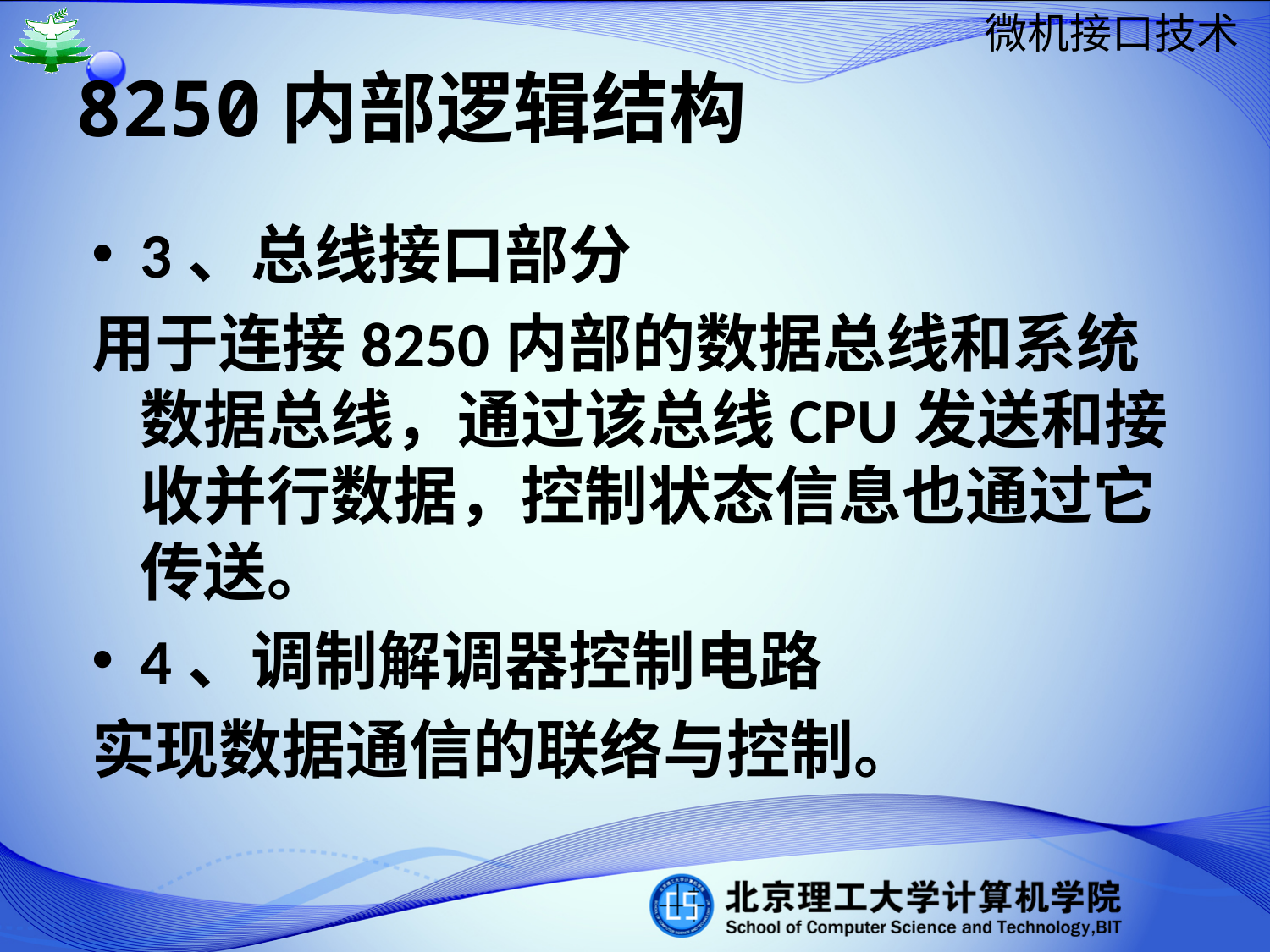

8250内部逻辑结构
3、总线接口部分
用于连接8250内部的数据总线和系统数据总线，通过该总线CPU发送和接收并行数据，控制状态信息也通过它传送。
4、调制解调器控制电路
实现数据通信的联络与控制。